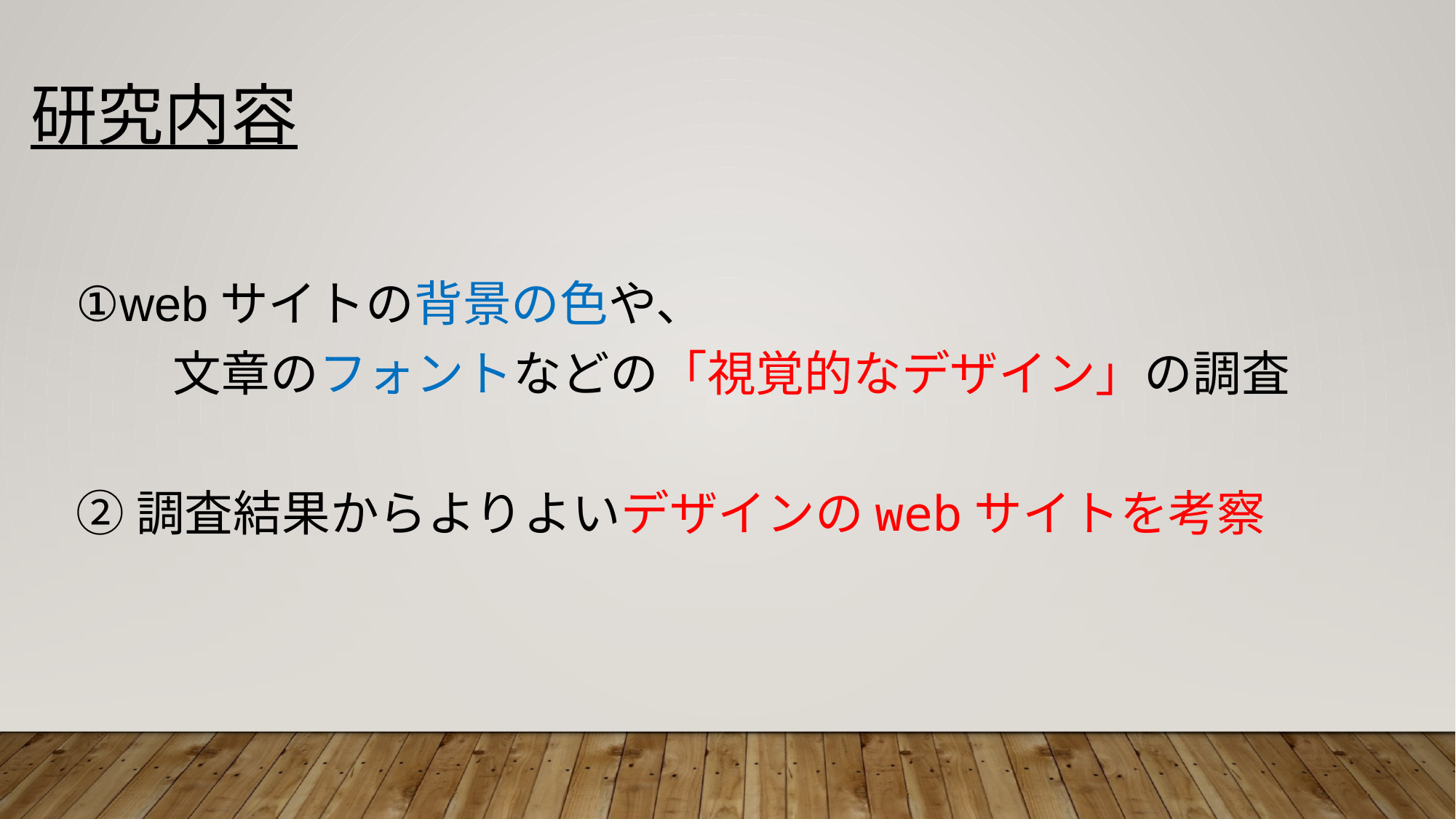

研究内容
①webサイトの背景の色や、
　　文章のフォントなどの「視覚的なデザイン」の調査

②調査結果からよりよいデザインのwebサイトを考察